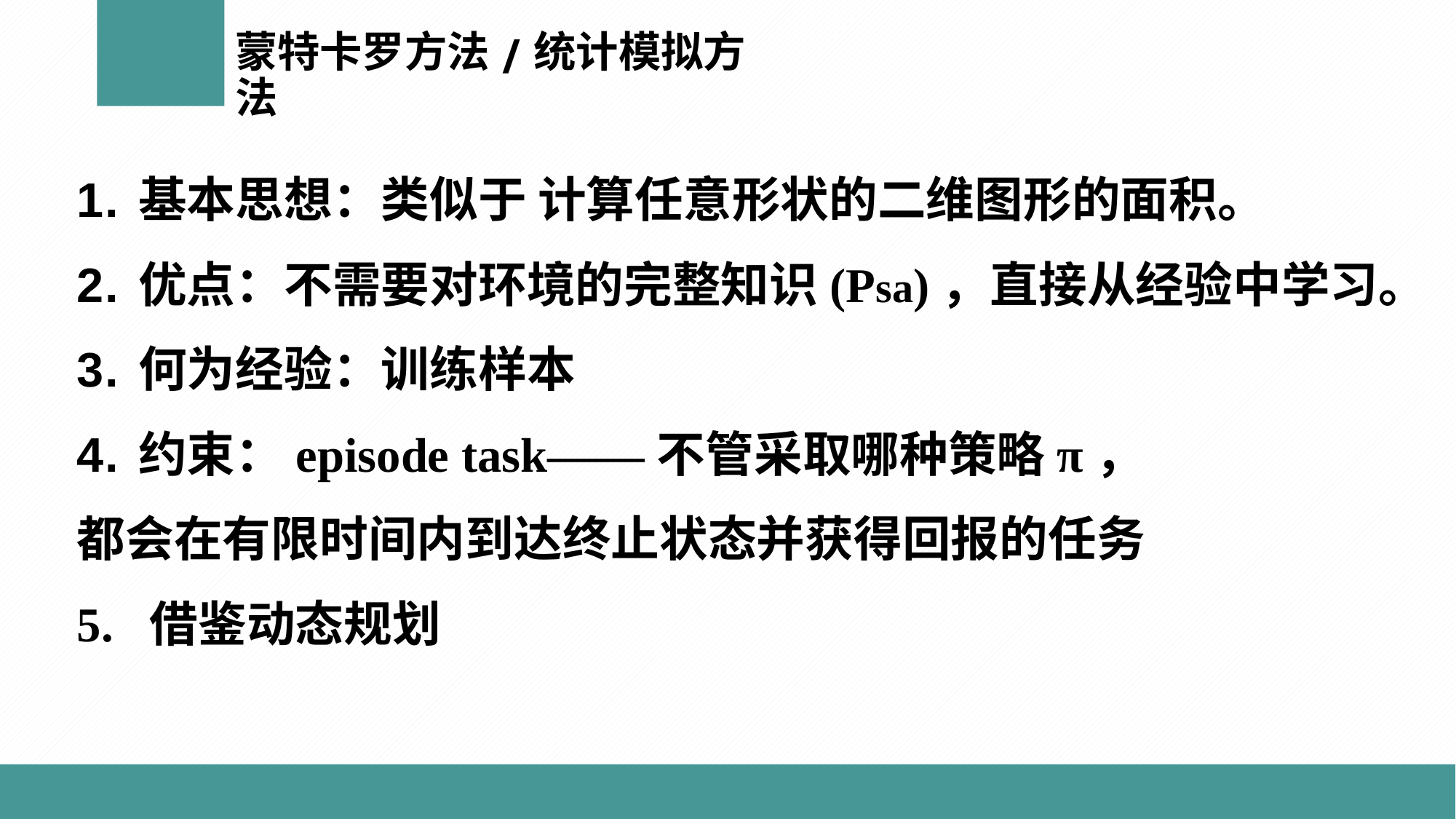

蒙特卡罗方法/统计模拟方法
基本思想：类似于 计算任意形状的二维图形的面积。
优点：不需要对环境的完整知识(Psa)，直接从经验中学习。
何为经验：训练样本
约束：episode task——不管采取哪种策略π，
都会在有限时间内到达终止状态并获得回报的任务
5.  借鉴动态规划